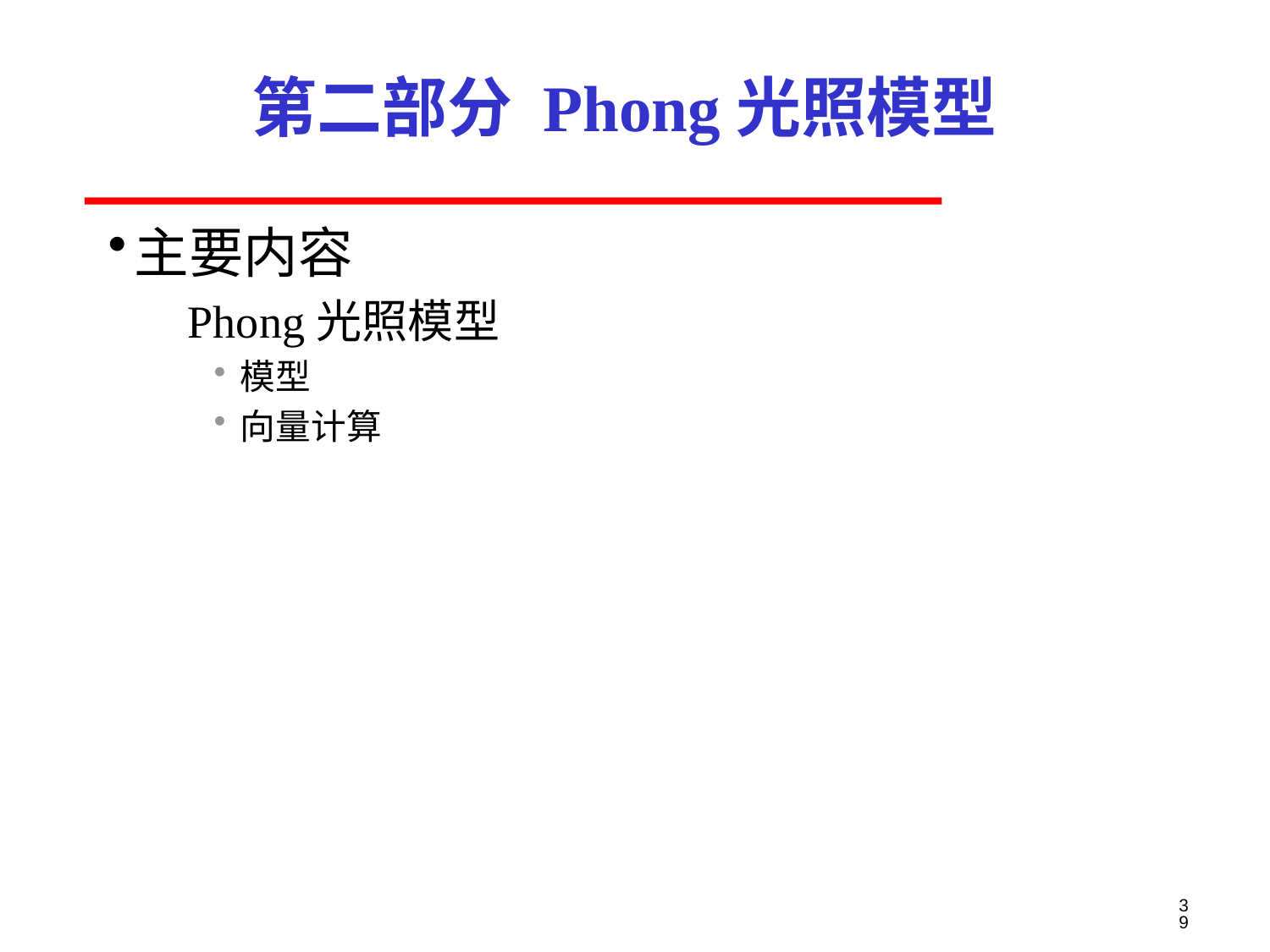

# 第二部分 Phong光照模型
主要内容
Phong光照模型
模型
向量计算
39